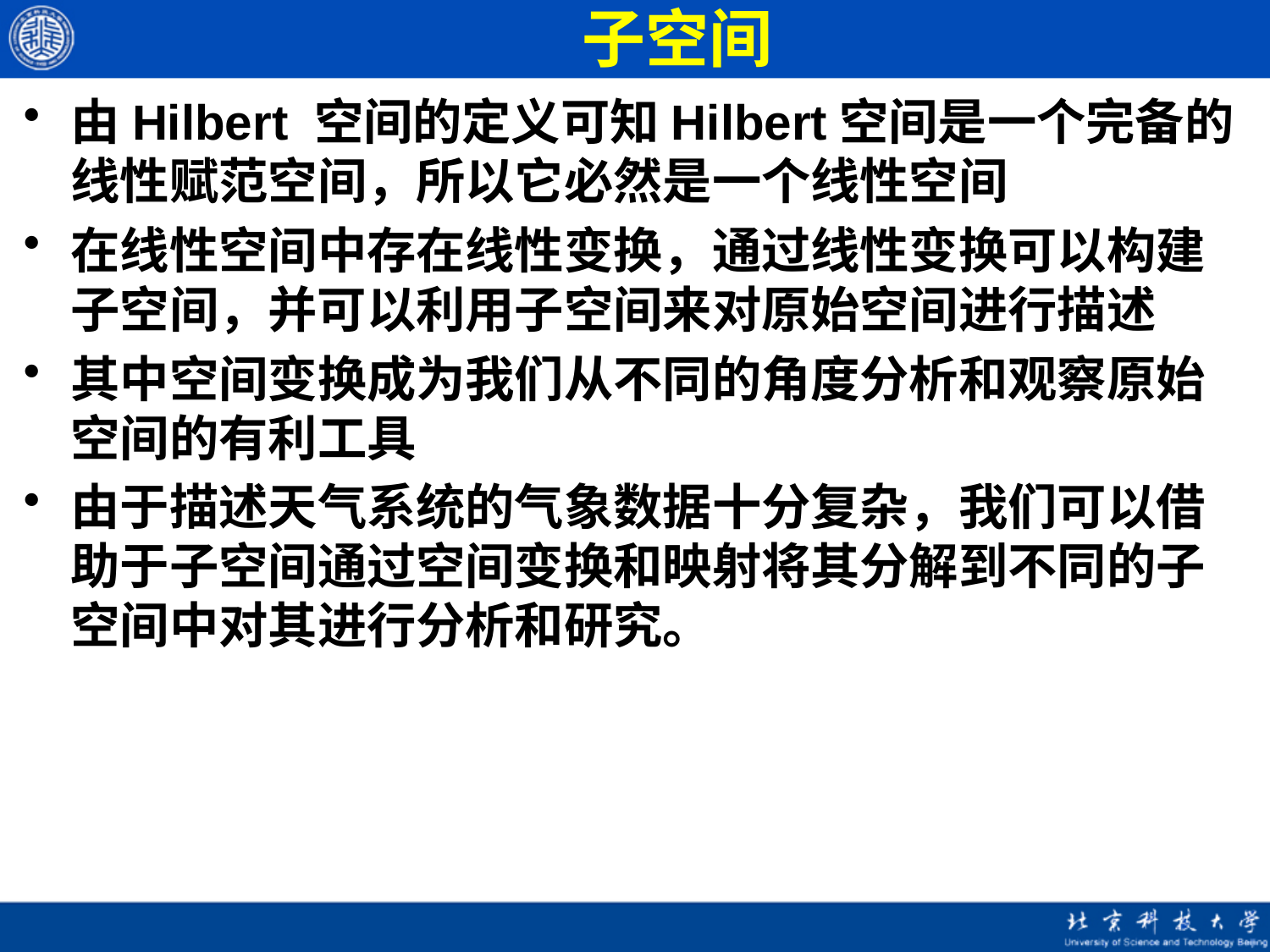

# 子空间
由Hilbert 空间的定义可知Hilbert空间是一个完备的线性赋范空间，所以它必然是一个线性空间
在线性空间中存在线性变换，通过线性变换可以构建子空间，并可以利用子空间来对原始空间进行描述
其中空间变换成为我们从不同的角度分析和观察原始空间的有利工具
由于描述天气系统的气象数据十分复杂，我们可以借助于子空间通过空间变换和映射将其分解到不同的子空间中对其进行分析和研究。